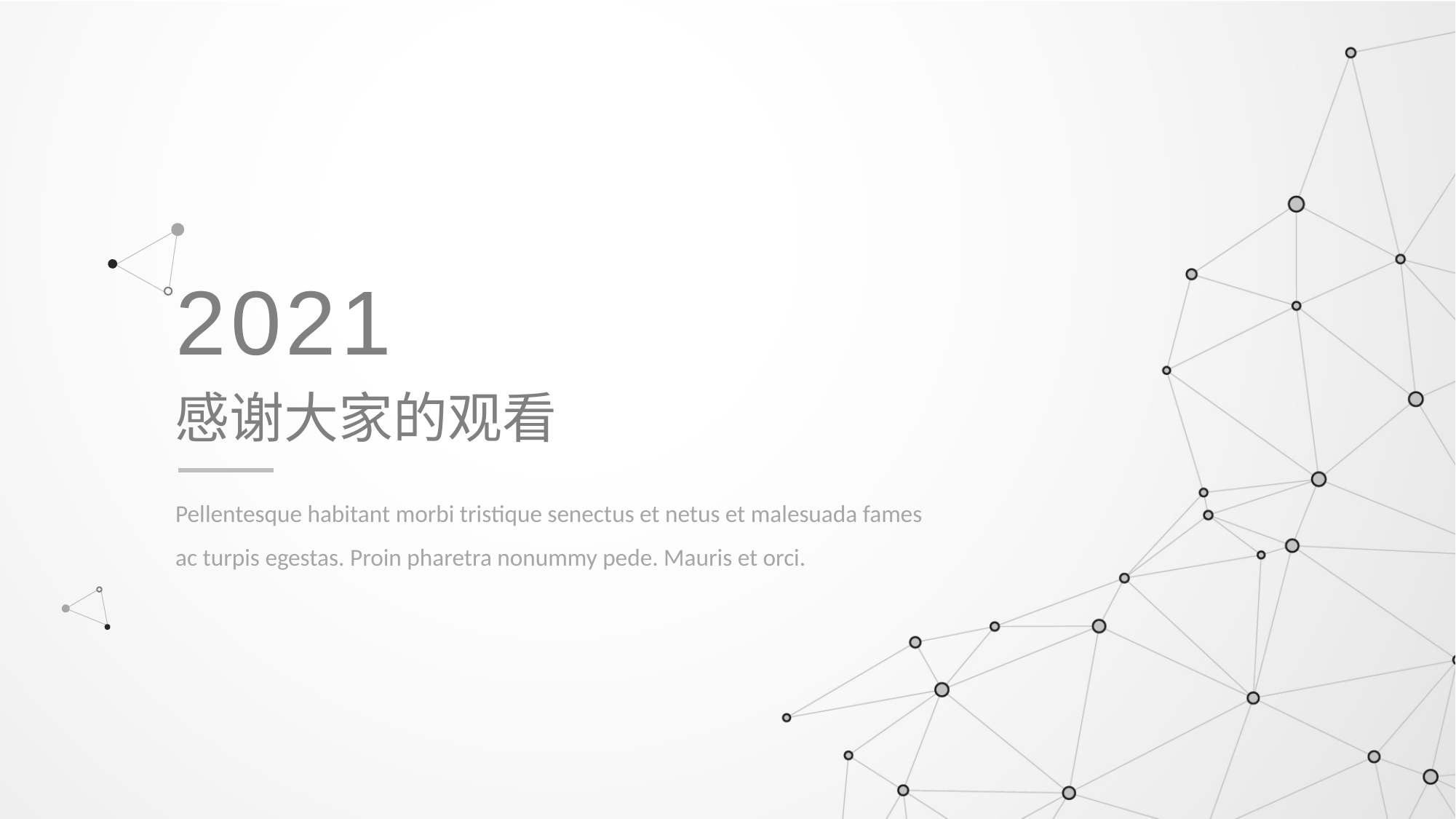

2021
感谢大家的观看
Pellentesque habitant morbi tristique senectus et netus et malesuada fames ac turpis egestas. Proin pharetra nonummy pede. Mauris et orci.